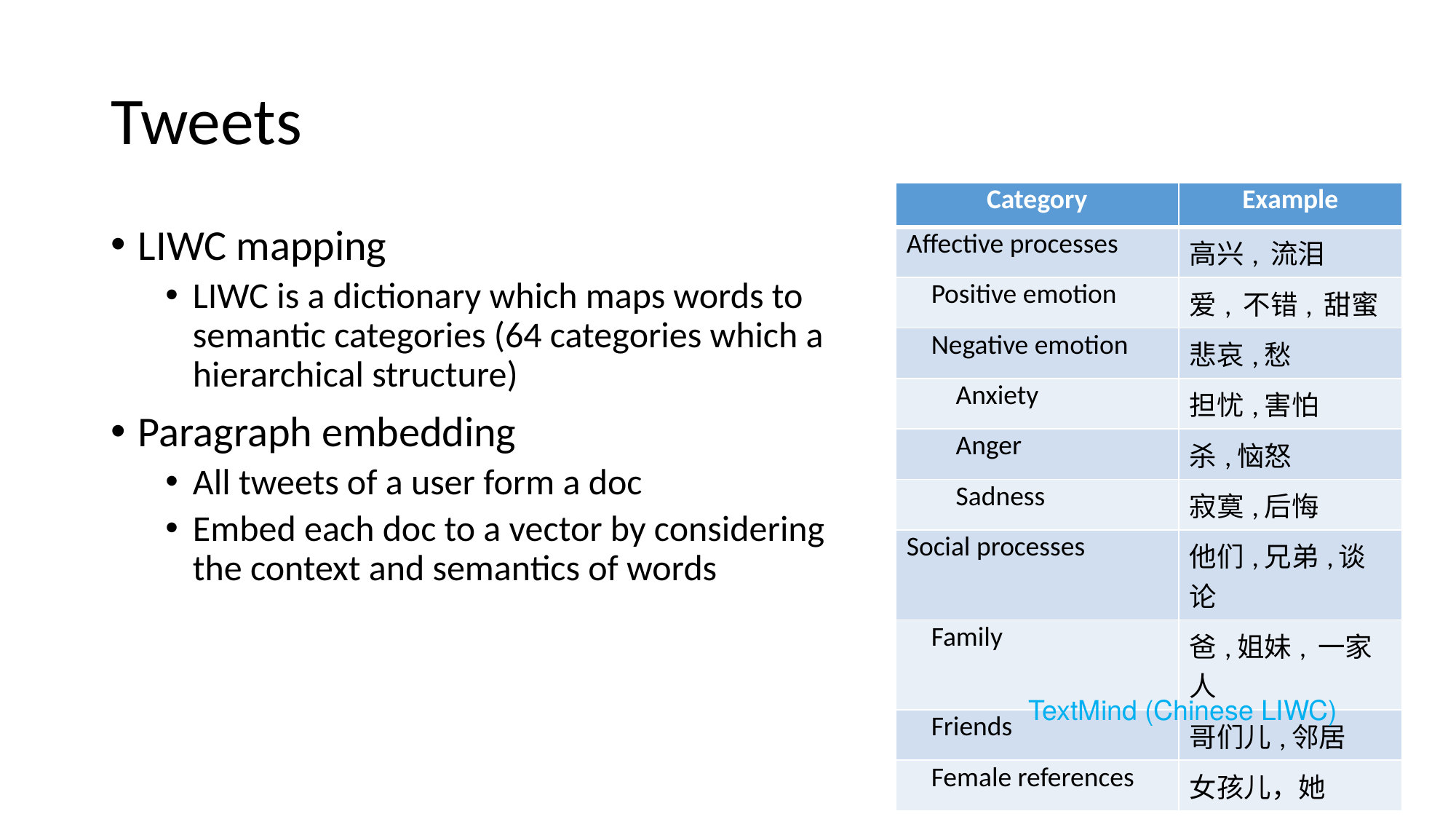

# Tweets
| Category | Example |
| --- | --- |
| Affective processes | 高兴, 流泪 |
| Positive emotion | 爱, 不错, 甜蜜 |
| Negative emotion | 悲哀,愁 |
| Anxiety | 担忧,害怕 |
| Anger | 杀,恼怒 |
| Sadness | 寂寞,后悔 |
| Social processes | 他们,兄弟,谈论 |
| Family | 爸,姐妹, 一家人 |
| Friends | 哥们儿,邻居 |
| Female references | 女孩儿，她 |
LIWC mapping
LIWC is a dictionary which maps words to semantic categories (64 categories which a hierarchical structure)
Paragraph embedding
All tweets of a user form a doc
Embed each doc to a vector by considering the context and semantics of words
TextMind (Chinese LIWC)